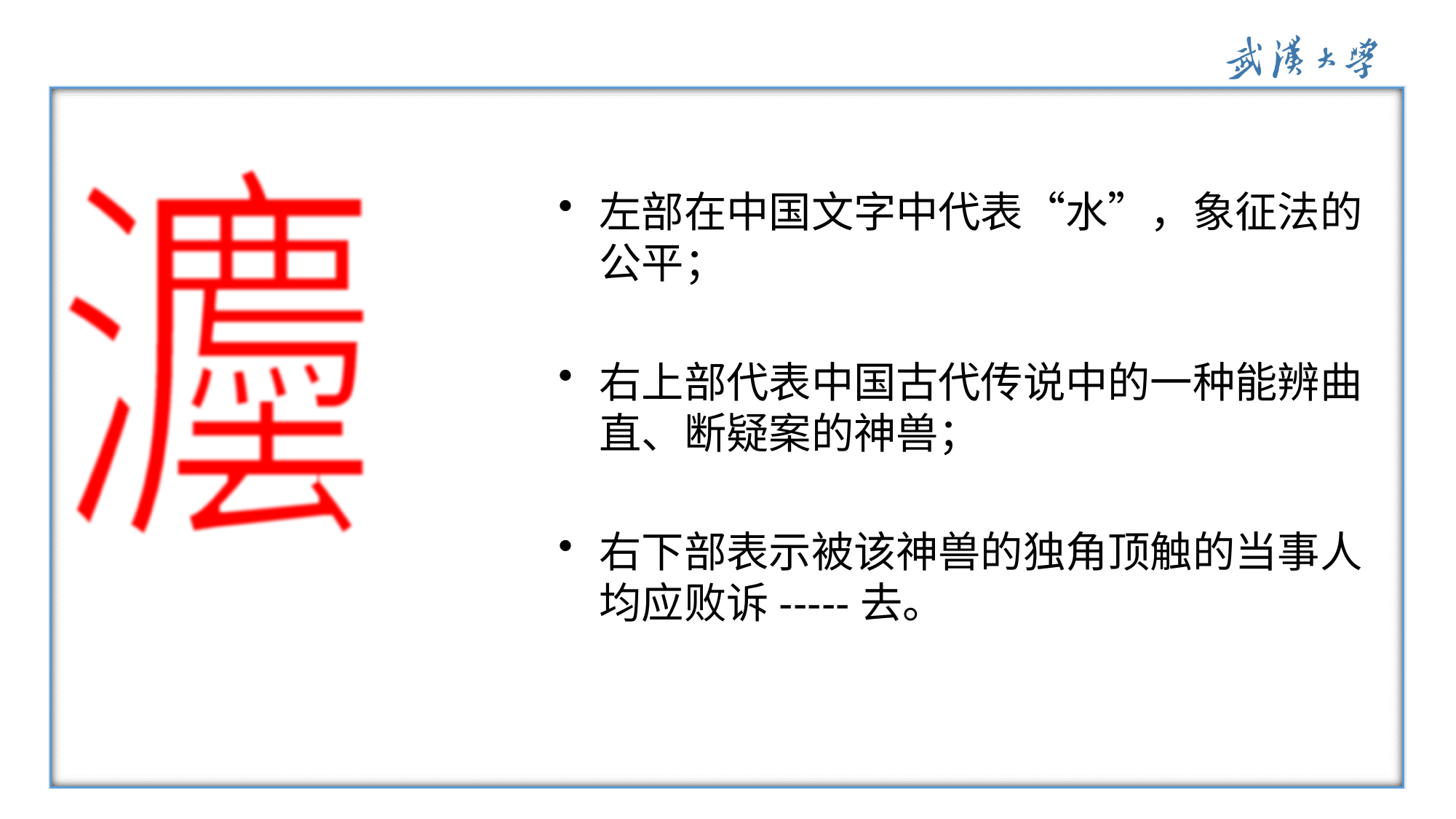

灋
左部在中国文字中代表“水”，象征法的公平；

右上部代表中国古代传说中的一种能辨曲直、断疑案的神兽；

右下部表示被该神兽的独角顶触的当事人均应败诉-----去。